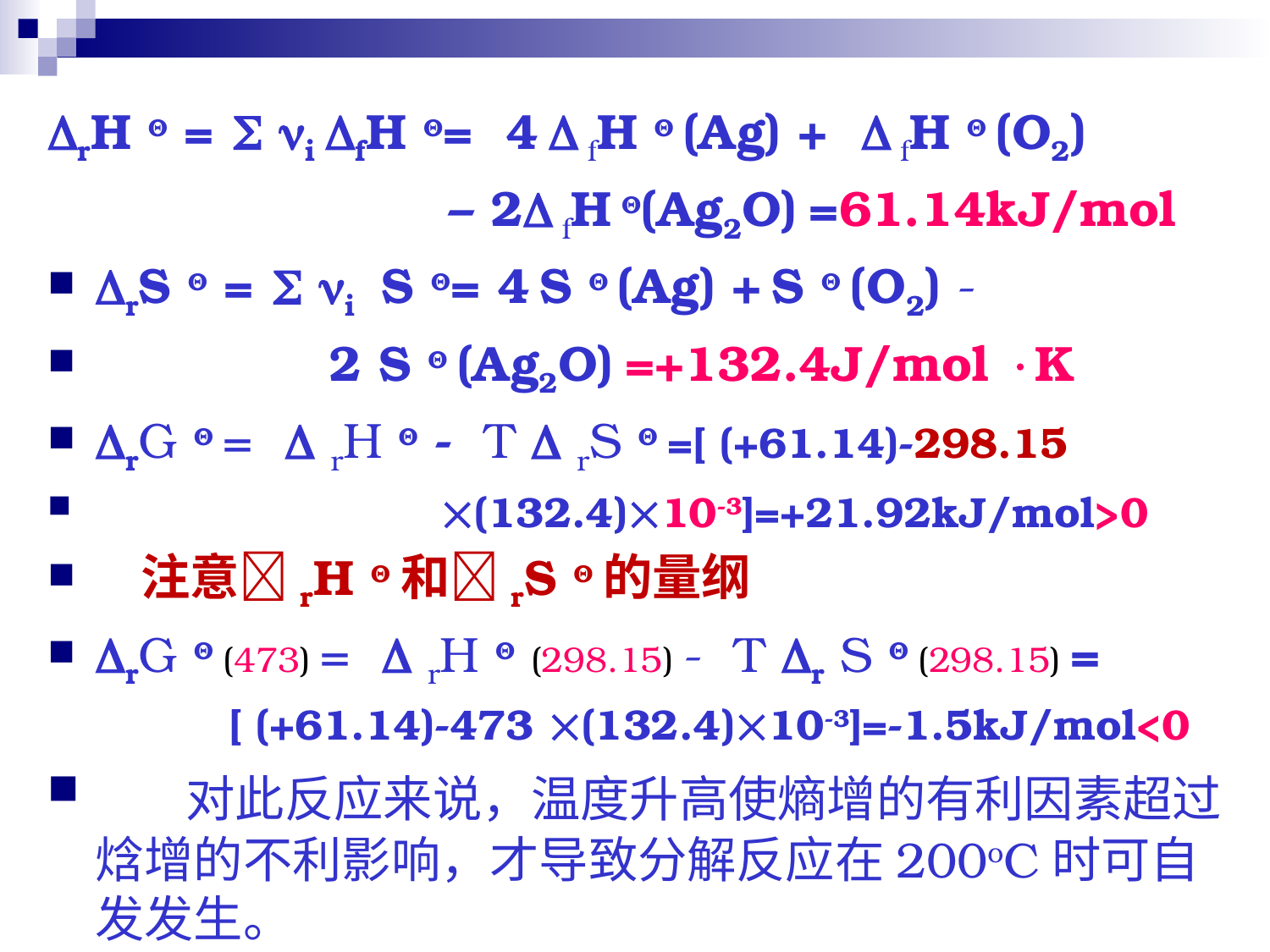

ΔrH Θ =  Σ νi ΔfH Θ=  4 Δ fH Θ (Ag) +  Δ fH Θ (O2)
                        – 2Δ fH Θ(Ag2O) =61.14kJ/mol
ΔrS Θ =  Σ νi  S Θ= 4 S Θ (Ag) + S Θ (O2) -
              2 S Θ (Ag2O) =+132.4J/mol ⋅K
ΔrG Θ =  Δ rH Θ -  T Δ rS Θ =[ (+61.14)-298.15
                        ×(132.4)×10-3]=+21.92kJ/mol>0
   注意ΔrH Θ和ΔrS Θ的量纲
ΔrG Θ (473) =  Δ rH Θ (298.15) -  T Δr S Θ (298.15) =                [ (+61.14)-473 ×(132.4)×10-3]=-1.5kJ/mol<0
      对此反应来说，温度升高使熵增的有利因素超过焓增的不利影响，才导致分解反应在200oC时可自发发生。